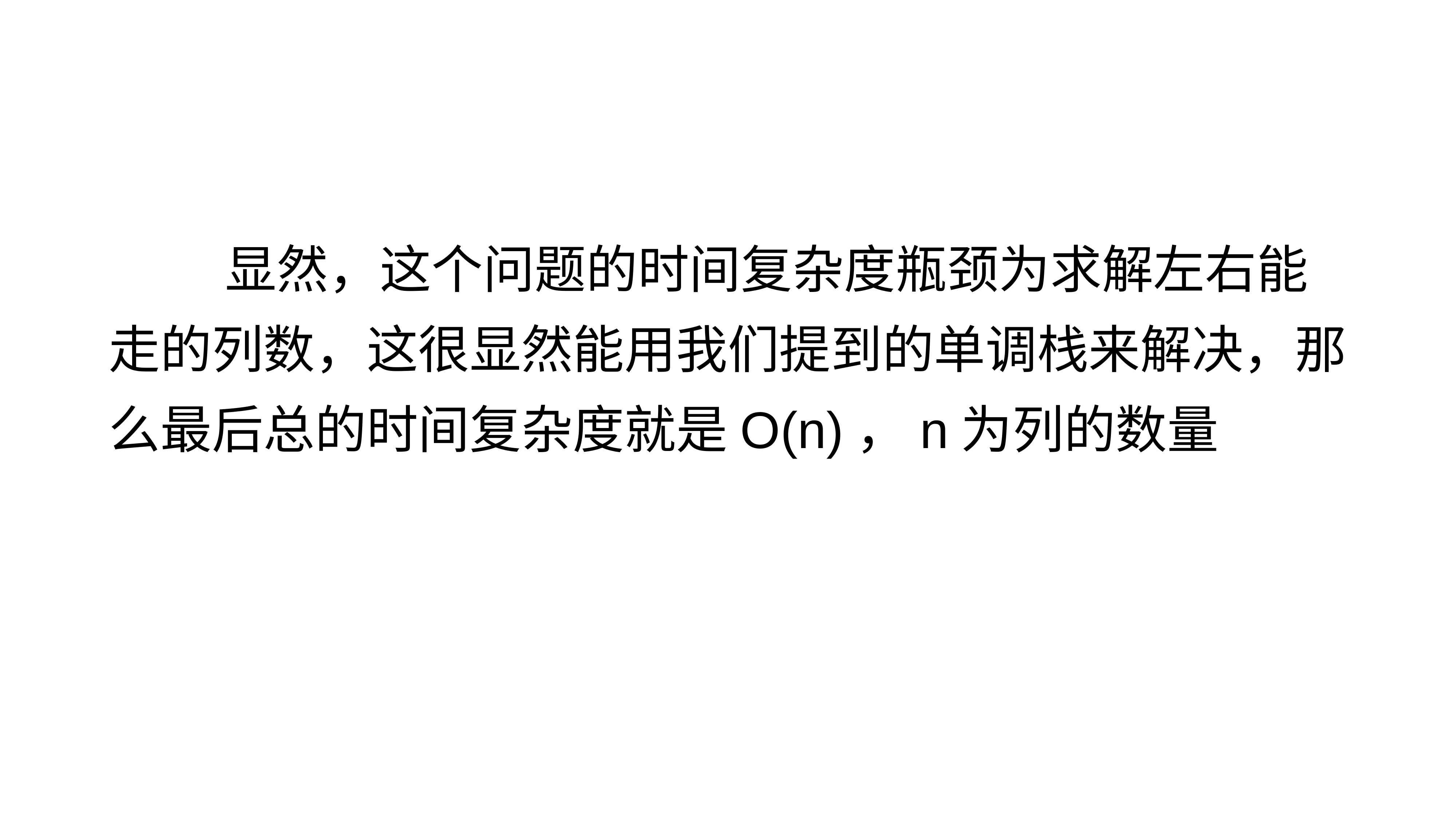

显然，这个问题的时间复杂度瓶颈为求解左右能
走的列数，这很显然能用我们提到的单调栈来解决，那
么最后总的时间复杂度就是O(n)，n为列的数量